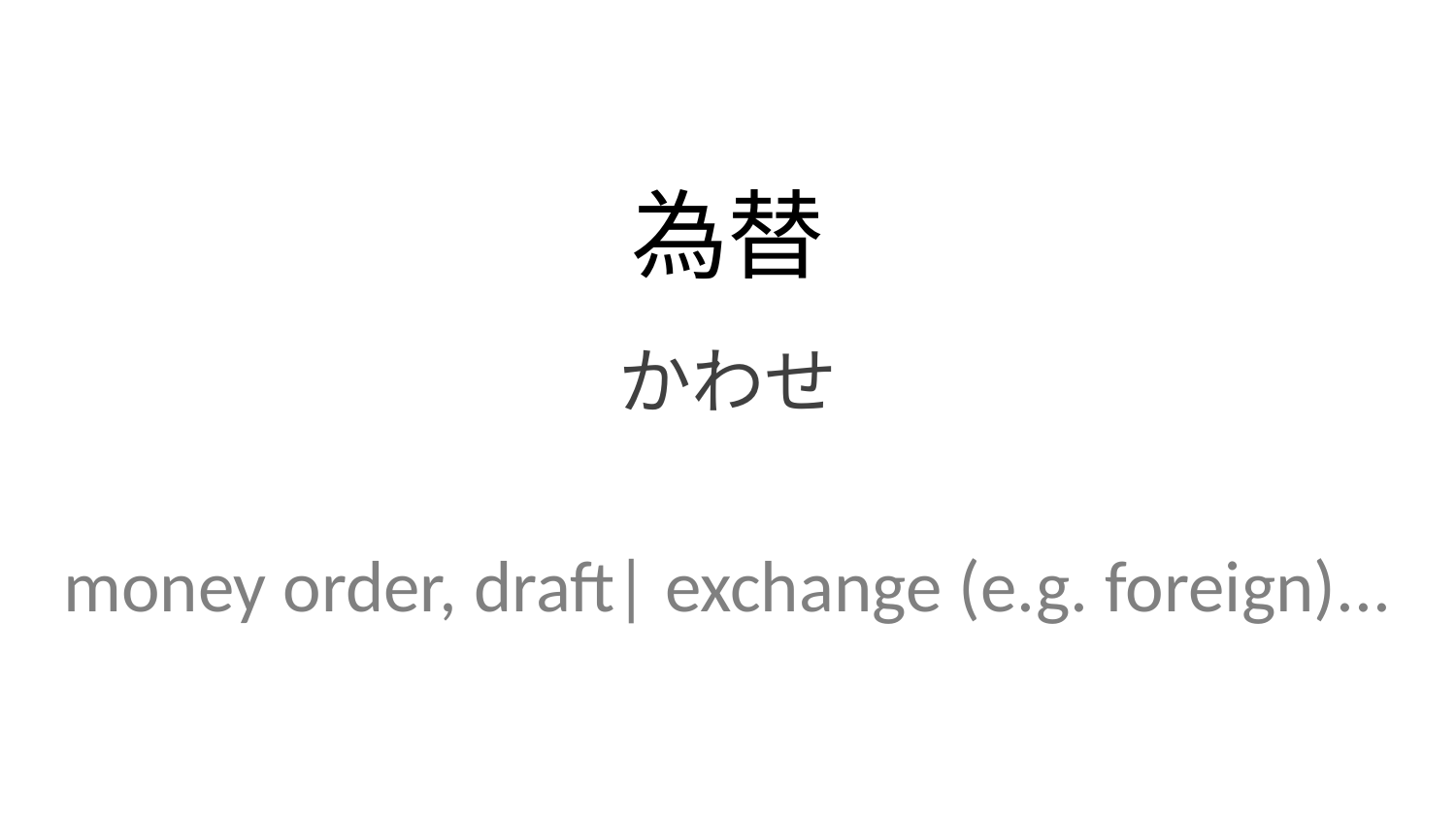

為替

かわせ
money order, draft| exchange (e.g. foreign)...